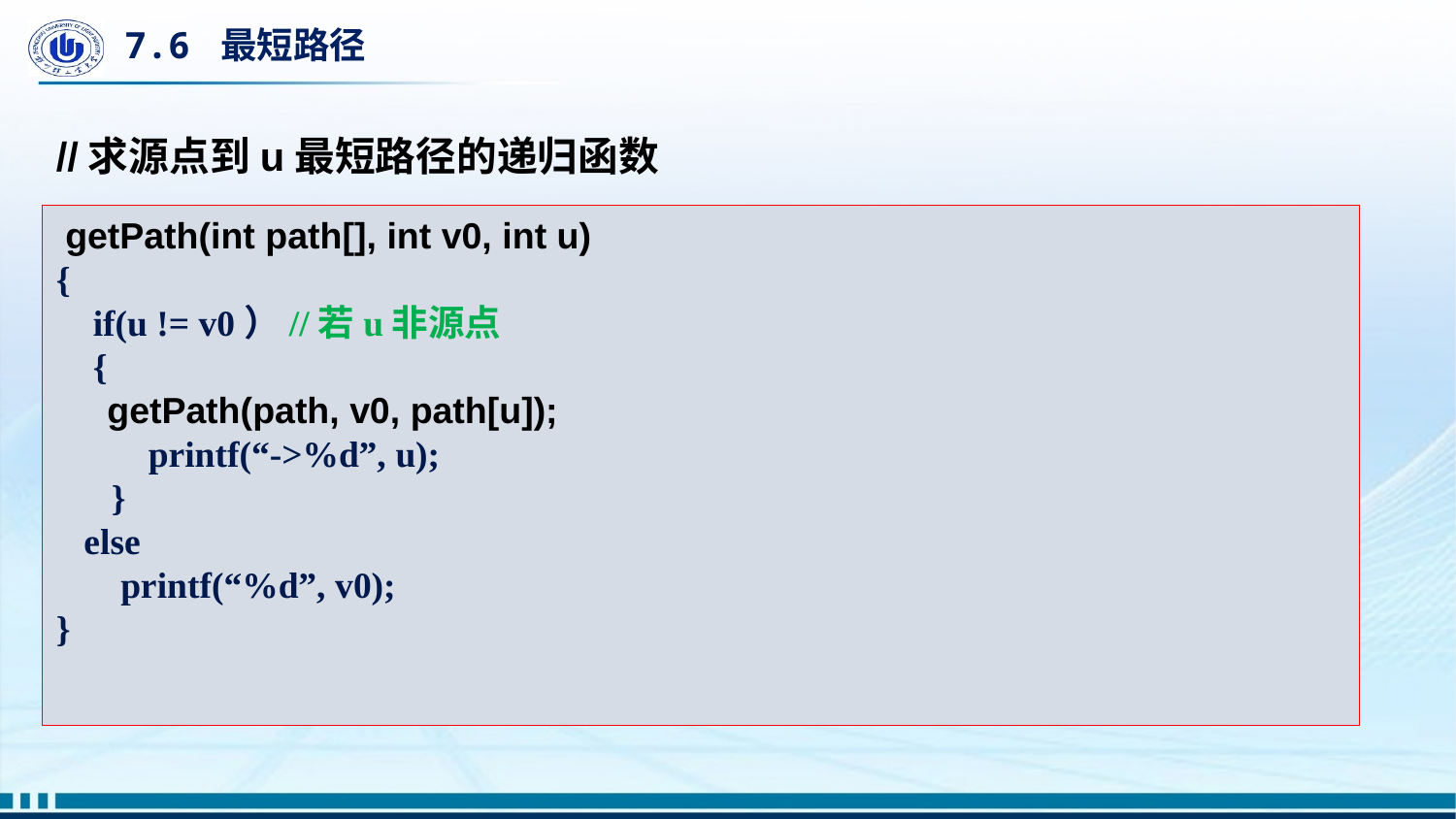

# 7.6 最短路径
//求源点到u最短路径的递归函数
getPath(int path[], int v0, int u)
{
  （1）若u不是源点，输出源点到其前驱顶点path[u]的最短路径（getPath(path[u])）
  （2）输出u
}
 getPath(int path[], int v0, int u)
{
    if(u != v0）//若u非源点
    {
     getPath(path, v0, path[u]);
          printf(“->%d”, u);
      }
   else
       printf(“%d”, v0);
}